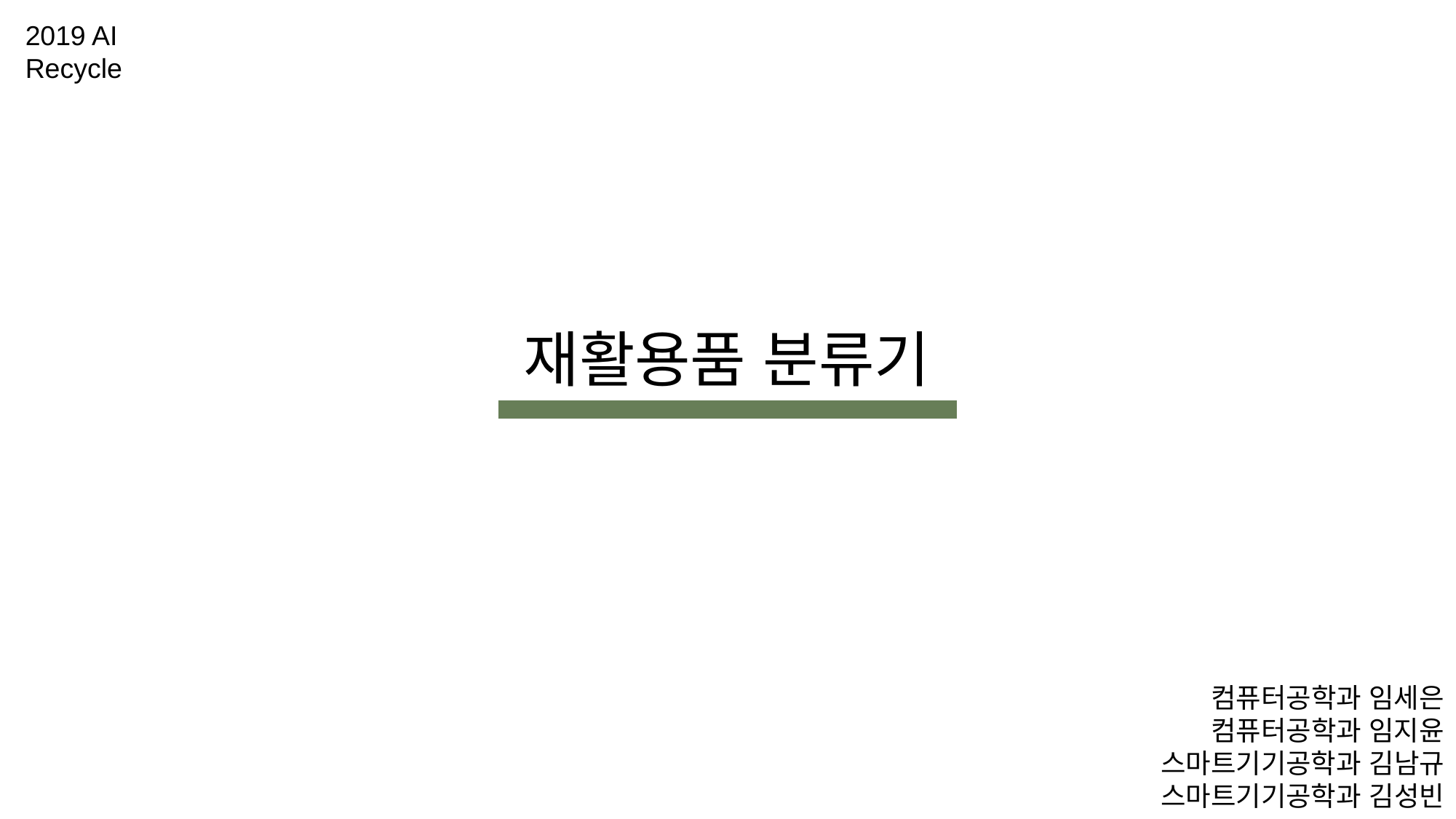

2019 AI
Recycle
재활용품 분류기

컴퓨터공학과 임세은
컴퓨터공학과 임지윤
스마트기기공학과 김남규
스마트기기공학과 김성빈